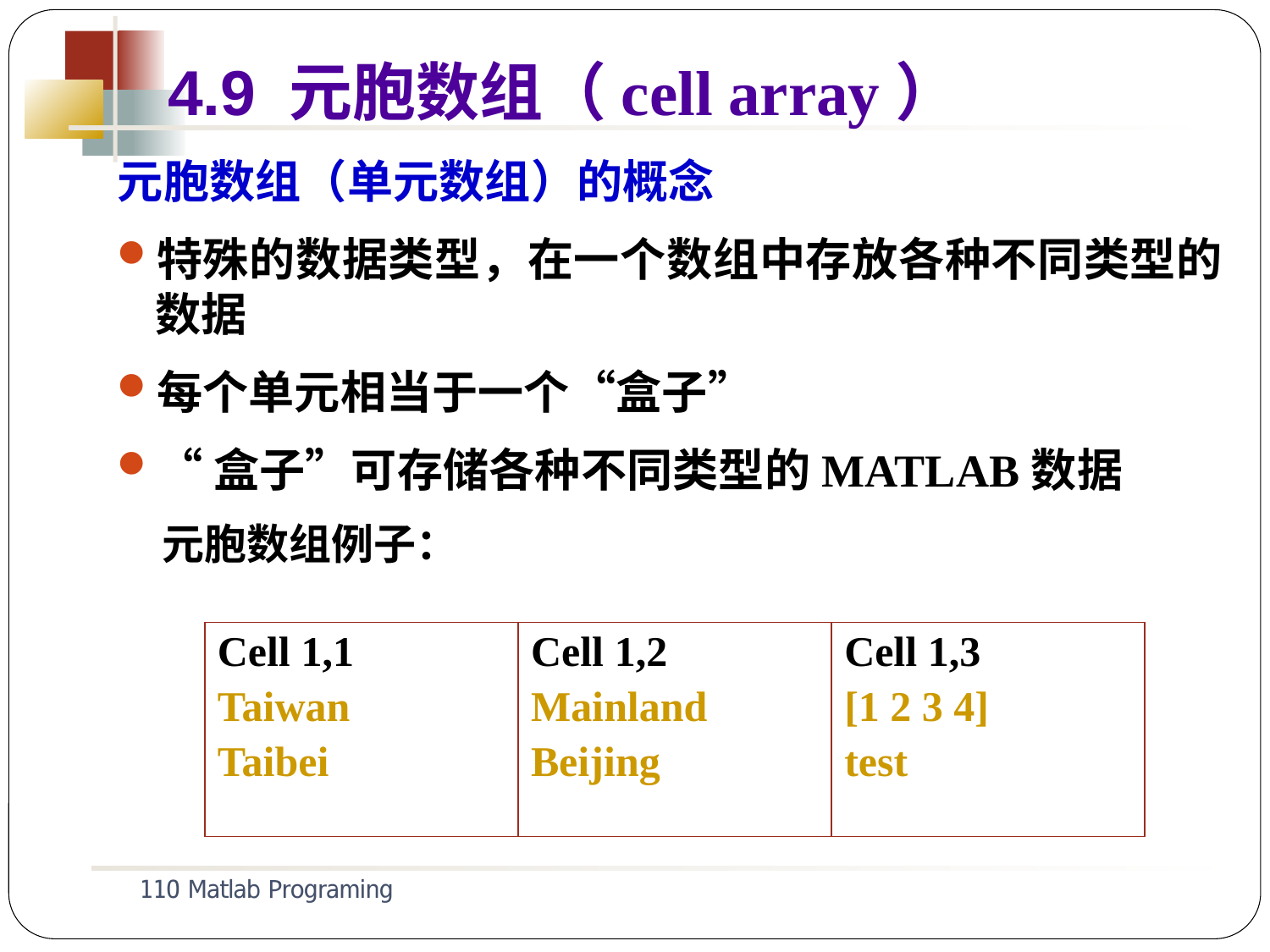

4.9 元胞数组（cell array）
元胞数组（单元数组）的概念
特殊的数据类型，在一个数组中存放各种不同类型的数据
每个单元相当于一个“盒子”
“盒子”可存储各种不同类型的MATLAB数据
元胞数组例子：
| Cell 1,1 Taiwan Taibei | Cell 1,2 Mainland Beijing | Cell 1,3 [1 2 3 4] test |
| --- | --- | --- |
110 Matlab Programing